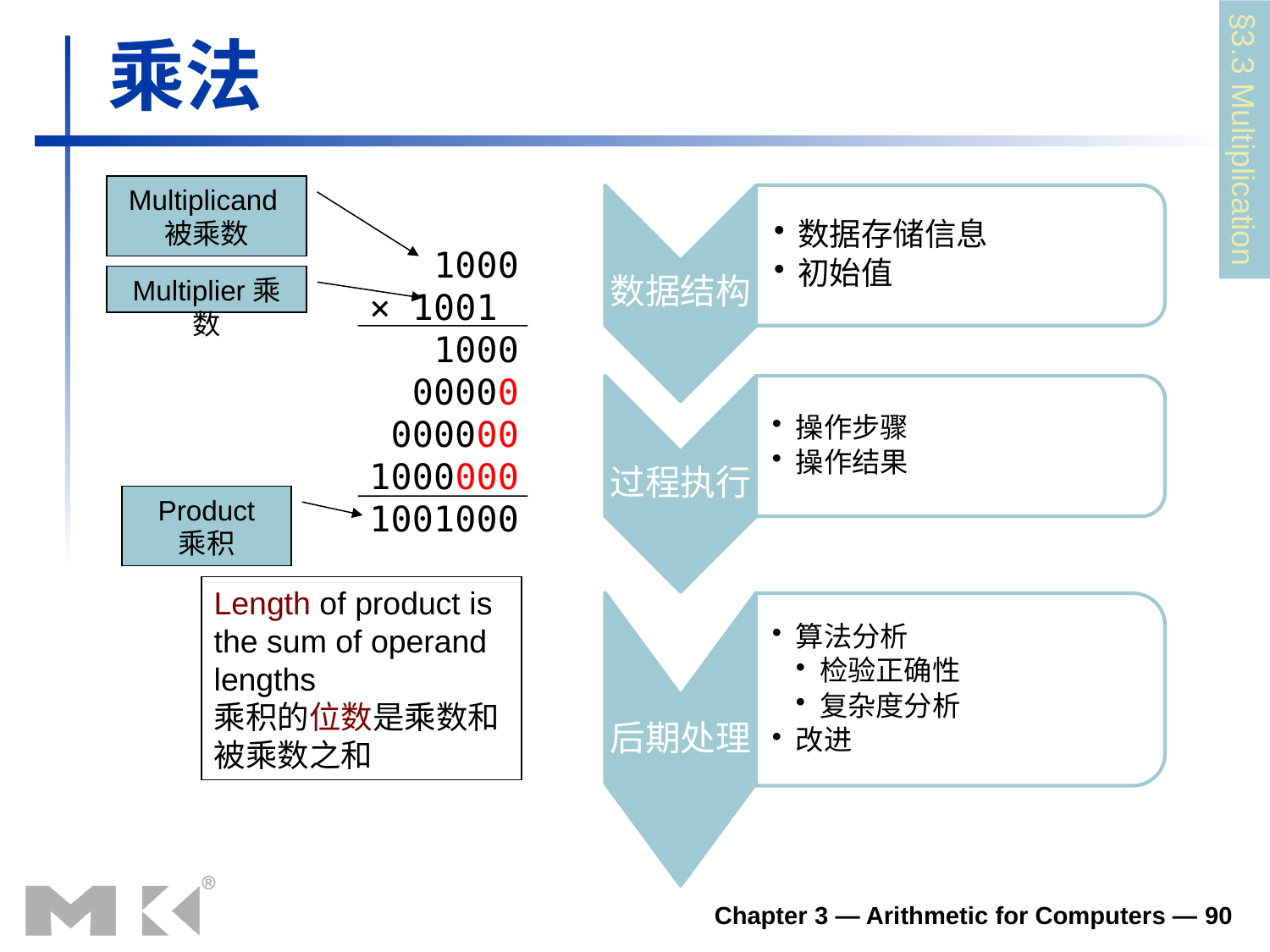

# 乘法
§3.3 Multiplication
Multiplicand被乘数
数据结构
数据存储信息
初始值
   1000
× 1001
   1000
  00000
 000000
1000000
1001000

Multiplier乘数
过程执行
操作步骤
操作结果
Product
乘积
Length of product is the sum of operand lengths
乘积的位数是乘数和被乘数之和
后期处理
算法分析
检验正确性
复杂度分析
改进
Chapter 3 — Arithmetic for Computers — 90